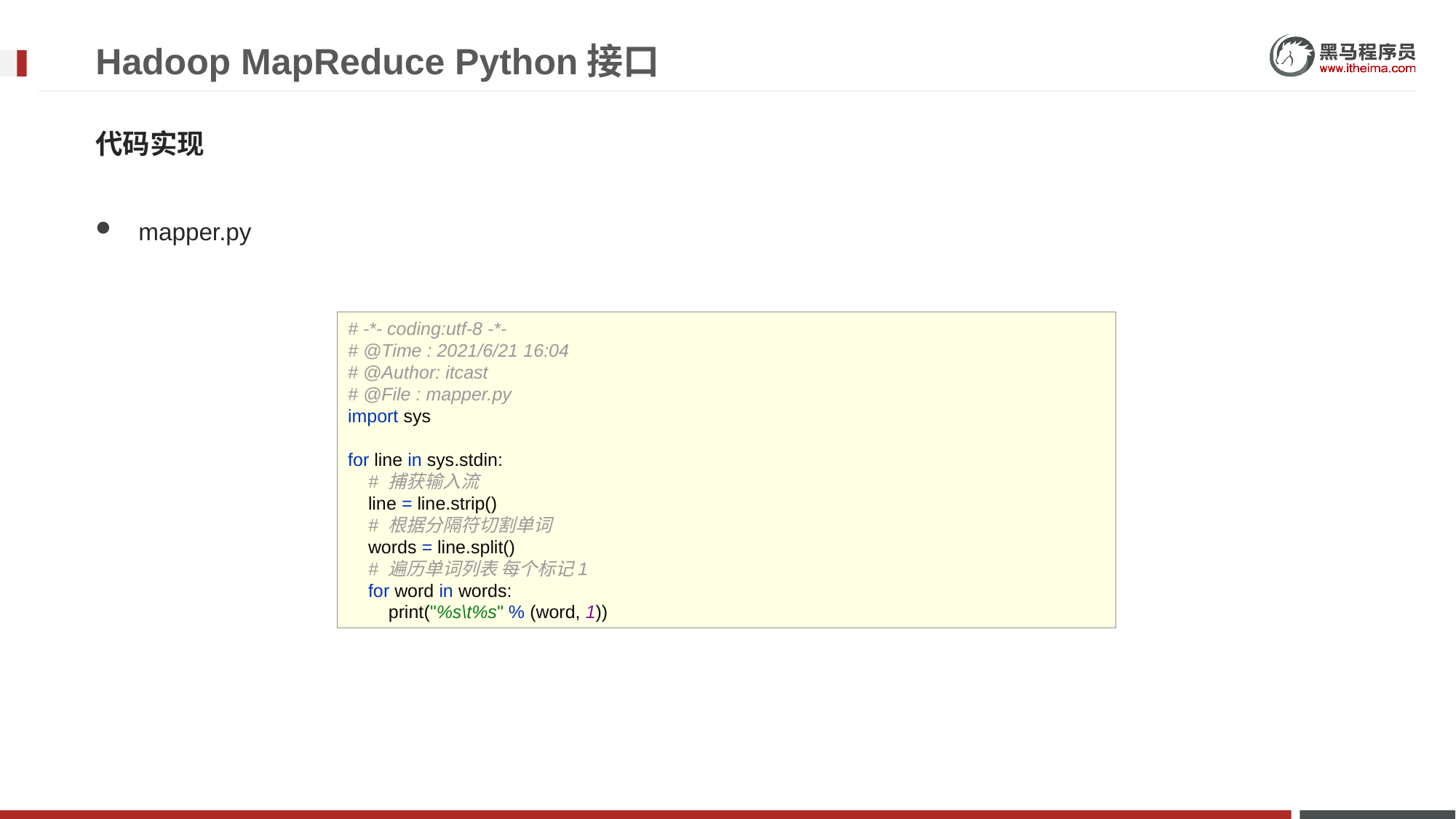

# Hadoop MapReduce Python接口
代码实现
mapper.py
# -*- coding:utf-8 -*- # @Time : 2021/6/21 16:04 # @Author: itcast # @File : mapper.py import sys for line in sys.stdin: # 捕获输入流 line = line.strip() # 根据分隔符切割单词 words = line.split() # 遍历单词列表 每个标记1 for word in words: print("%s\t%s" % (word, 1))